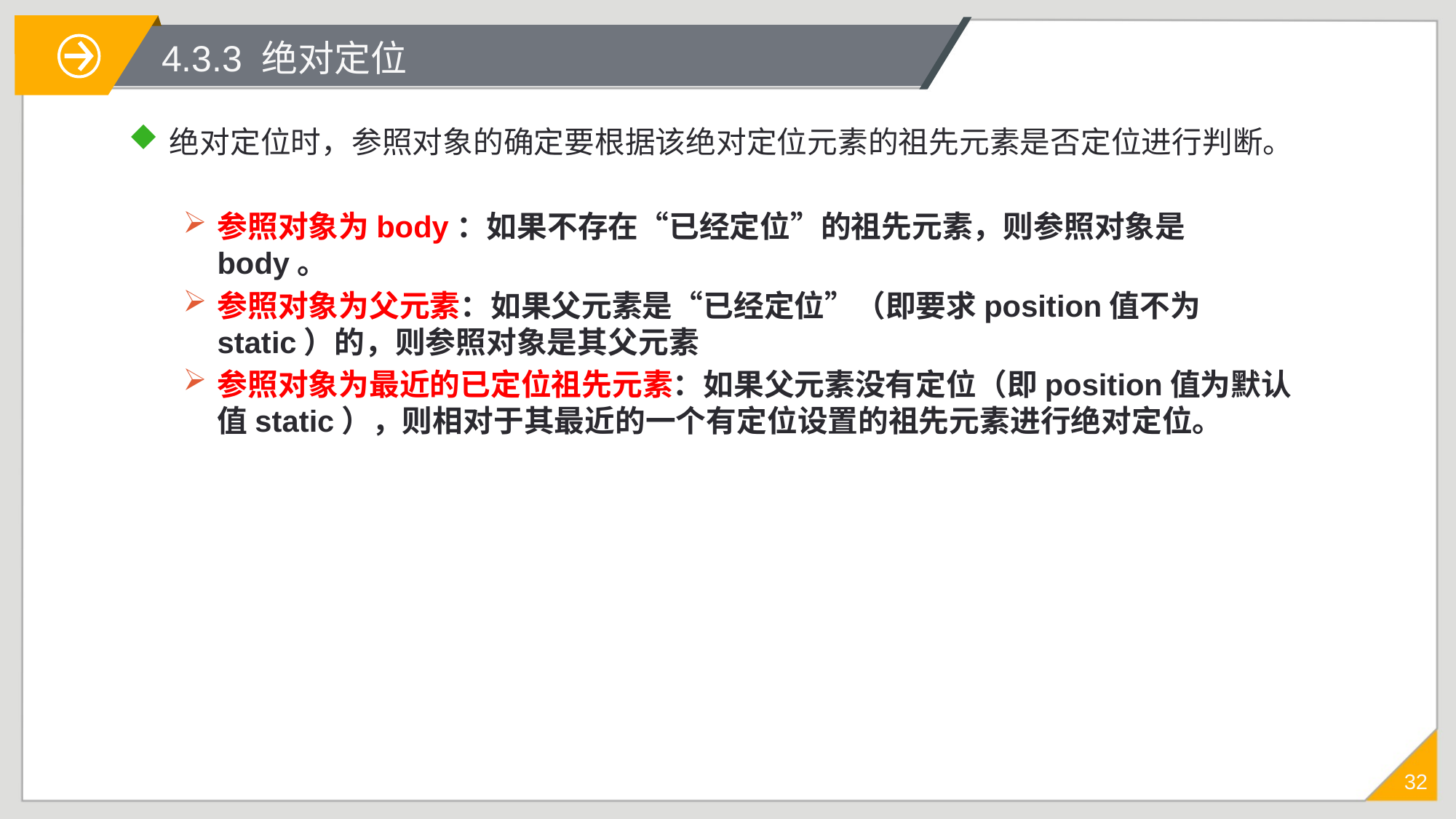

# 4.3.3 绝对定位
绝对定位时，参照对象的确定要根据该绝对定位元素的祖先元素是否定位进行判断。

参照对象为body：如果不存在“已经定位”的祖先元素，则参照对象是body。
参照对象为父元素：如果父元素是“已经定位”（即要求position值不为static）的，则参照对象是其父元素
参照对象为最近的已定位祖先元素：如果父元素没有定位（即position值为默认值static），则相对于其最近的一个有定位设置的祖先元素进行绝对定位。